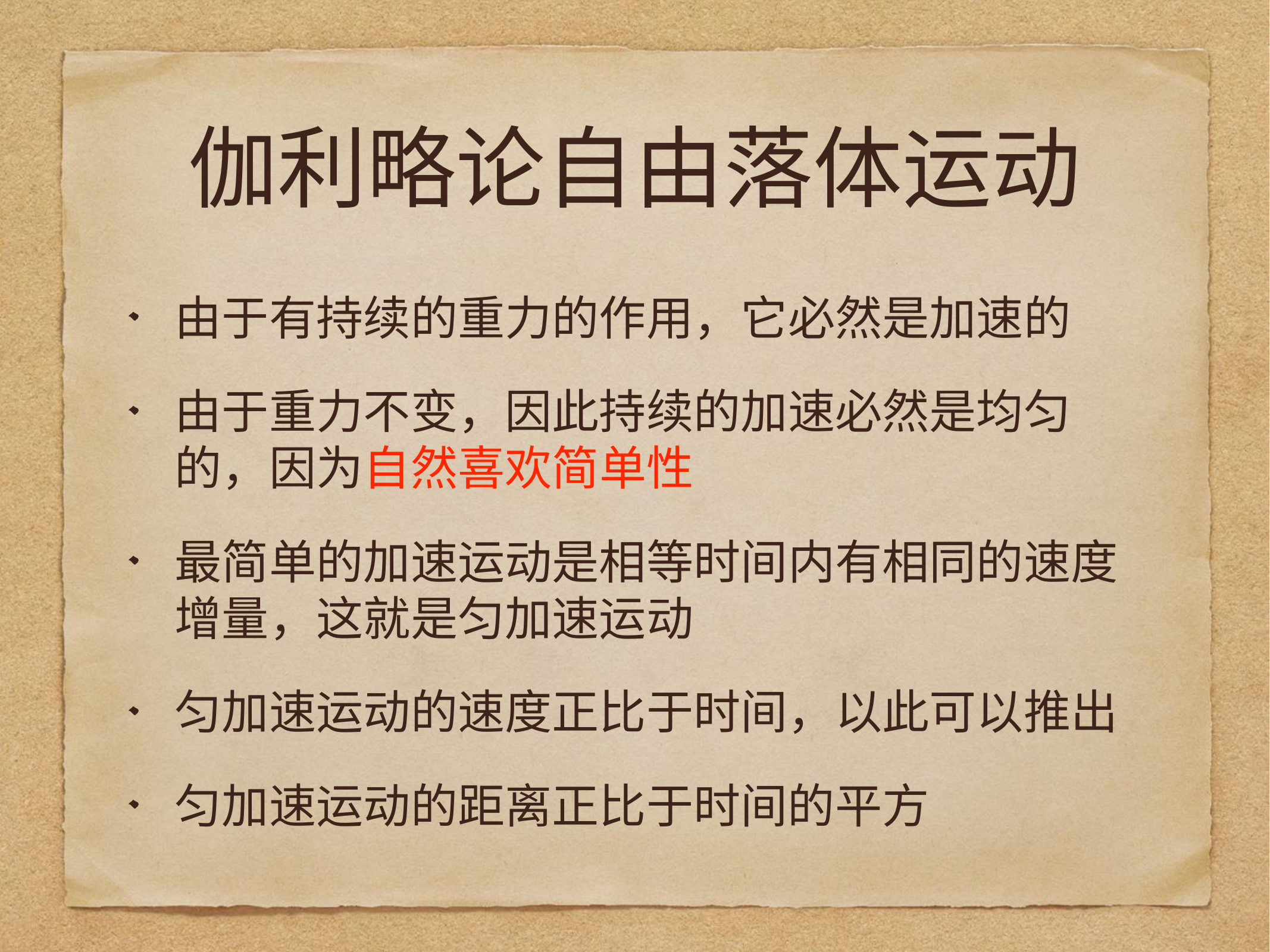

# 伽利略论自由落体运动
由于有持续的重力的作用，它必然是加速的
由于重力不变，因此持续的加速必然是均匀的，因为自然喜欢简单性
最简单的加速运动是相等时间内有相同的速度增量，这就是匀加速运动
匀加速运动的速度正比于时间，以此可以推出
匀加速运动的距离正比于时间的平方